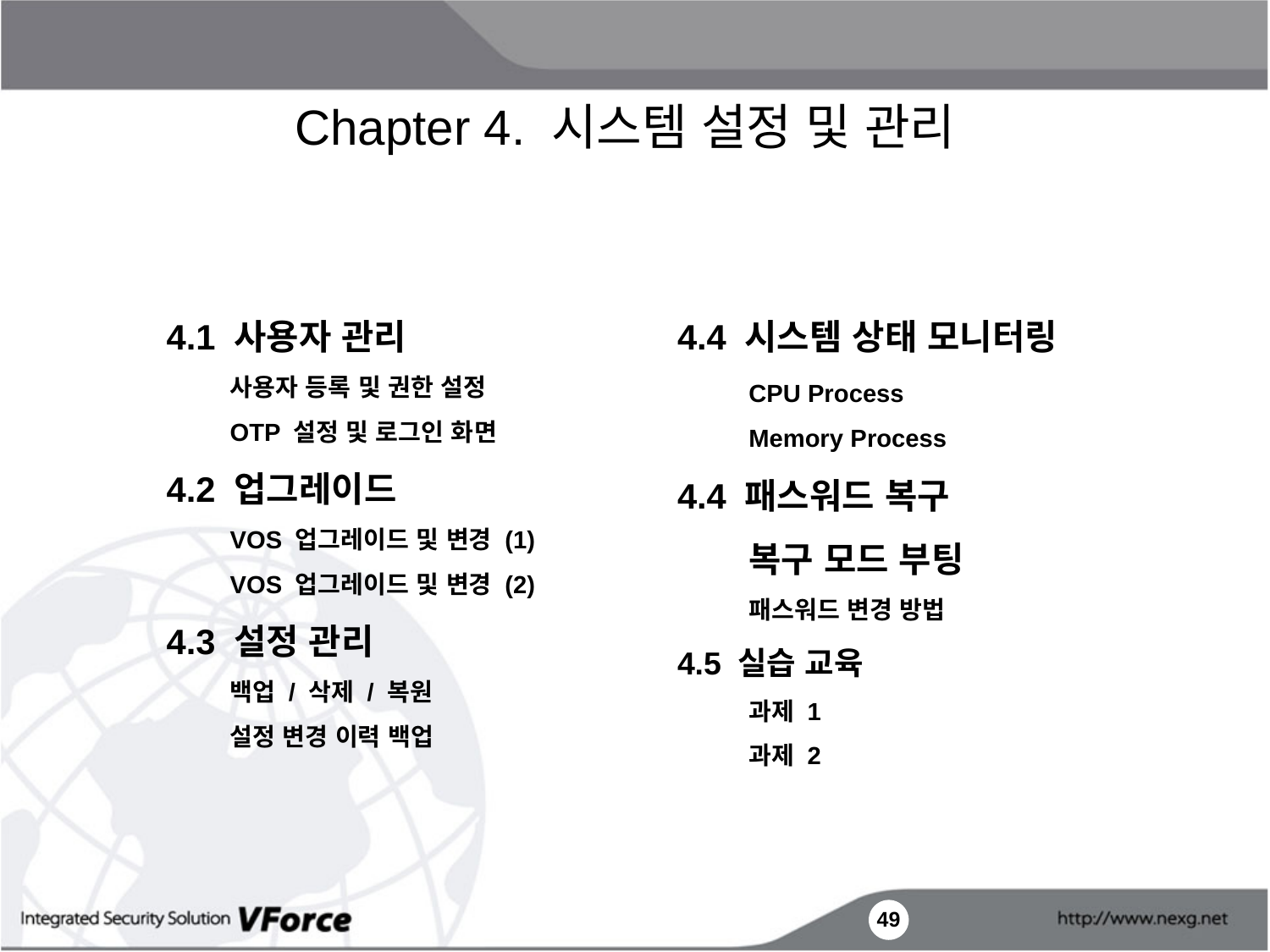

Chapter 4. 시스템 설정 및 관리
4.1 사용자 관리
사용자 등록 및 권한 설정
OTP 설정 및 로그인 화면
4.2 업그레이드
VOS 업그레이드 및 변경 (1)
VOS 업그레이드 및 변경 (2)
4.3 설정 관리
백업 / 삭제 / 복원
설정 변경 이력 백업
4.4 시스템 상태 모니터링
	CPU Process
	Memory Process
4.4 패스워드 복구
	복구 모드 부팅
	패스워드 변경 방법
4.5 실습 교육
	과제 1
	과제 2